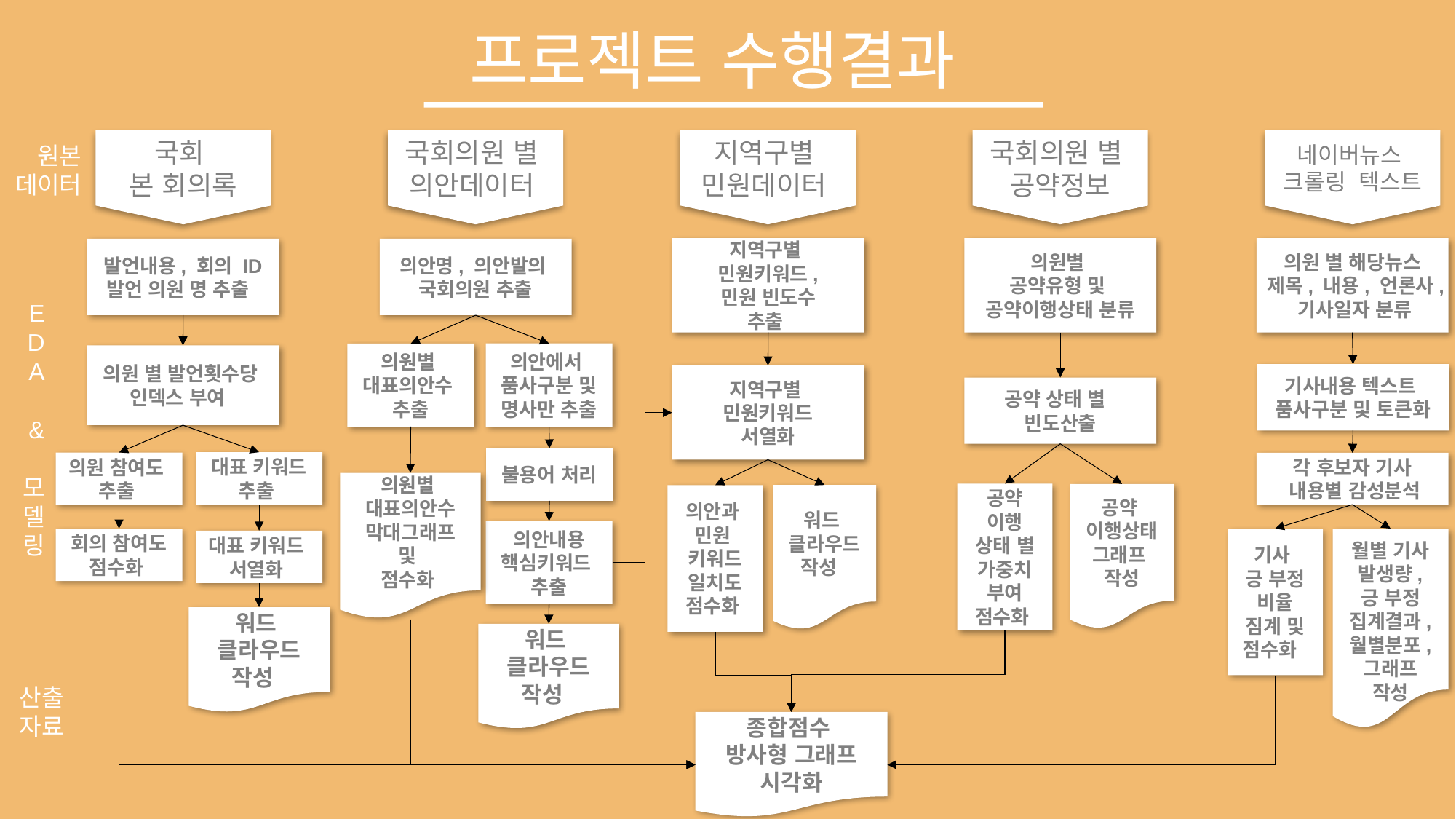

프로젝트 수행결과

국회
본 회의록
국회의원 별
의안데이터
지역구별
민원데이터
국회의원 별
공약정보
네이버뉴스
크롤링  텍스트
원본
데이터
지역구별
민원키워드,
민원 빈도수
추출
의원별
공약유형 및
공약이행상태 분류
의원 별 해당뉴스
제목, 내용, 언론사,
 기사일자 분류
발언내용, 회의 ID
발언 의원 명 추출
의안명, 의안발의
국회의원 추출
E
D
A

&

모델링
의안에서
품사구분 및
명사만 추출
의원별
대표의안수
추출
의원 별 발언횟수당
인덱스 부여
기사내용 텍스트
품사구분 및 토큰화
지역구별
민원키워드
서열화

공약 상태 별
빈도산출

불용어 처리
대표 키워드 추출
의원 참여도
추출
각 후보자 기사
 내용별 감성분석
의원별
대표의안수
막대그래프
및
점수화
공약
이행
상태 별
가중치 부여
점수화
공약
이행상태그래프
작성
워드
클라우드
작성
의안과
민원
키워드 일치도
점수화
의안내용
핵심키워드
추출
회의 참여도
점수화
기사
긍 부정 비율
짐계 및
점수화

월별 기사
발생량,
긍 부정
집계결과,
월별분포,
그래프
작성
대표 키워드
서열화
워드
클라우드
작성
워드
클라우드
작성
산출
자료
종합점수
방사형 그래프
시각화